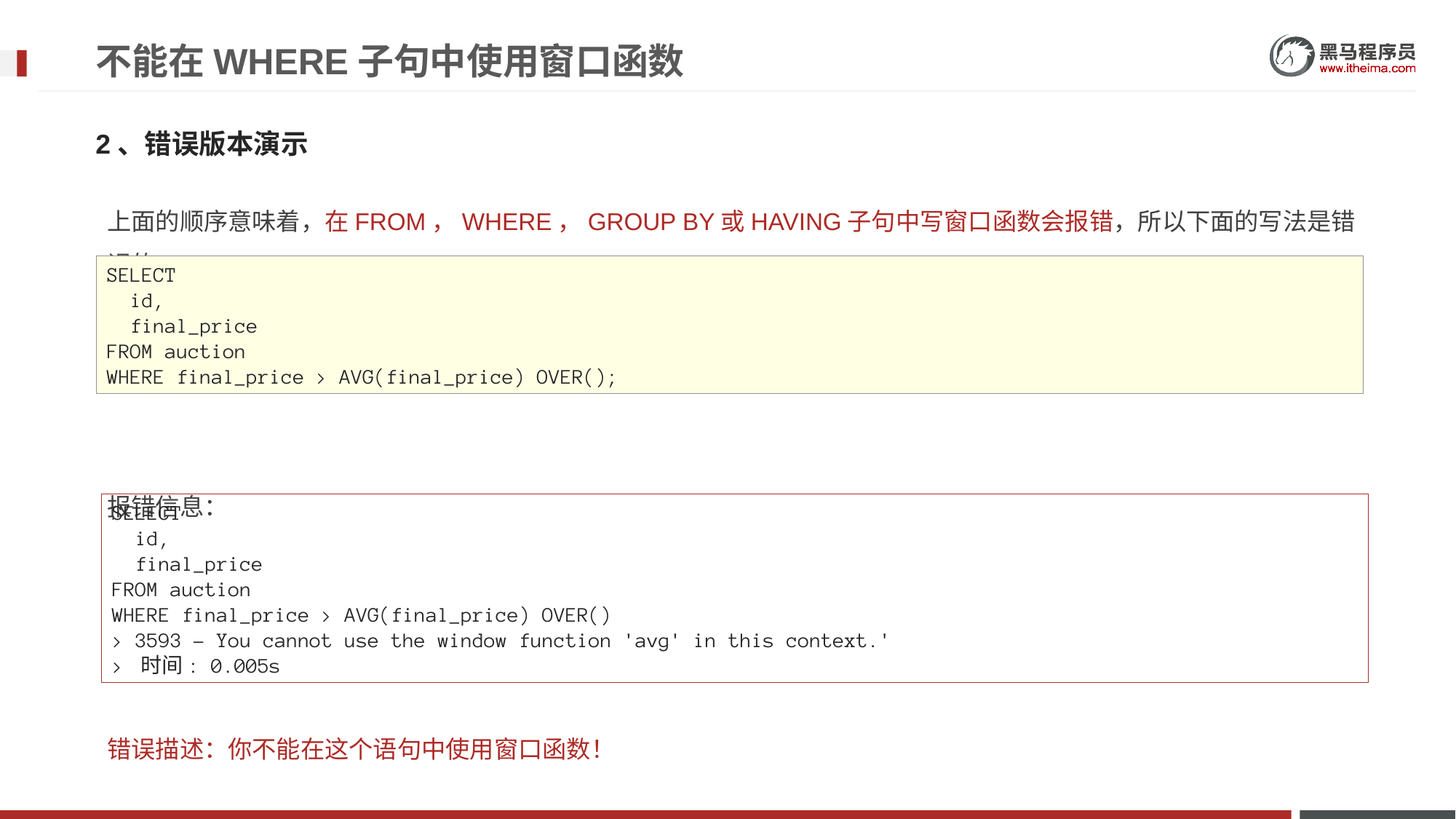

# 不能在WHERE子句中使用窗口函数
2、错误版本演示
上面的顺序意味着，在FROM，WHERE，GROUP BY或HAVING子句中写窗口函数会报错，所以下面的写法是错误的

报错信息：

错误描述：你不能在这个语句中使用窗口函数！

SELECT
  id,
  final_price
FROM auction
WHERE final_price > AVG(final_price) OVER();
SELECT
  id,
  final_price
FROM auction
WHERE final_price > AVG(final_price) OVER()
> 3593 - You cannot use the window function 'avg' in this context.'
> 时间: 0.005s